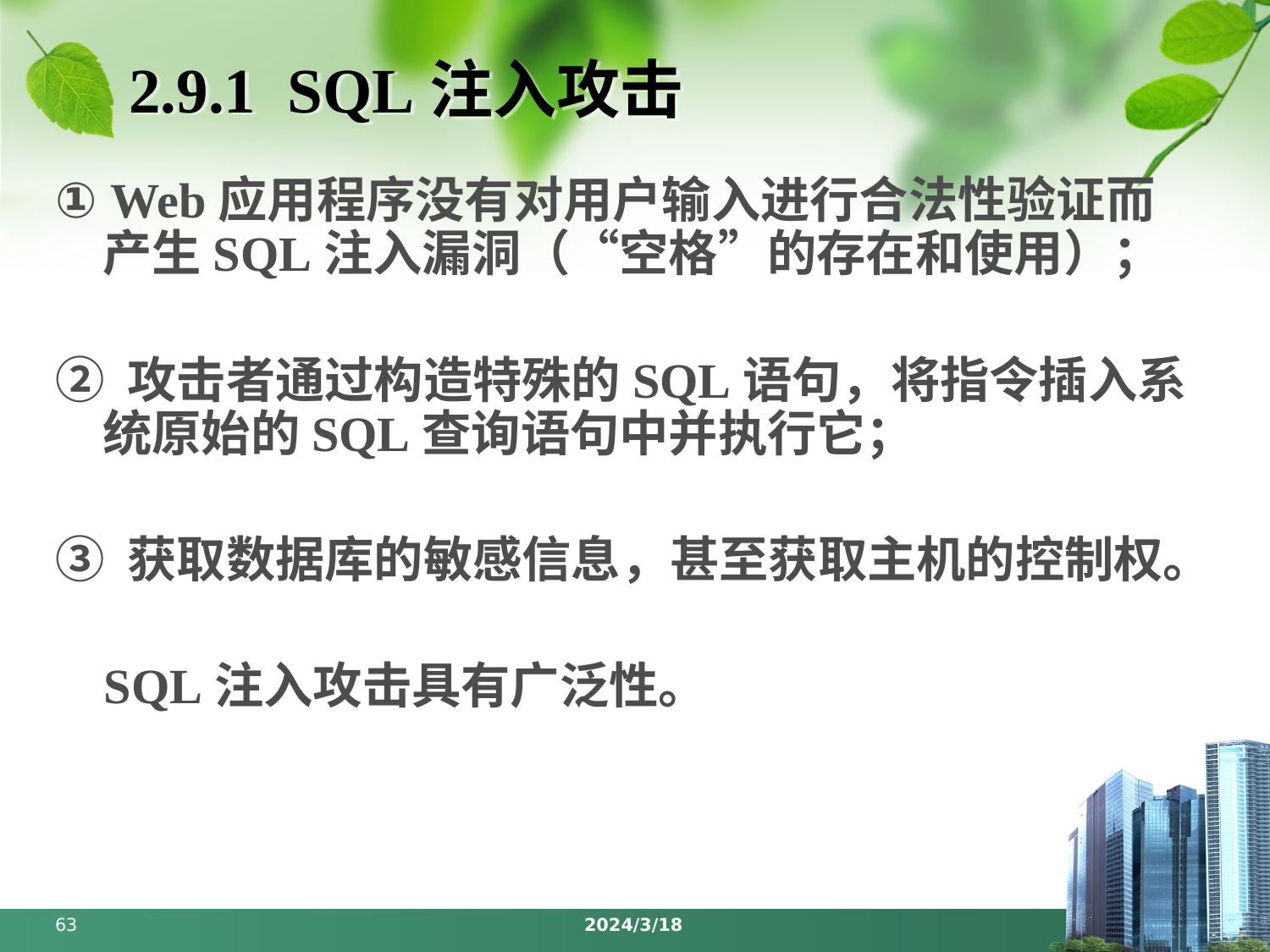

# 2.9.1  SQL注入攻击
① Web应用程序没有对用户输入进行合法性验证而产生SQL注入漏洞（“空格”的存在和使用）；

② 攻击者通过构造特殊的SQL语句，将指令插入系统原始的SQL查询语句中并执行它；

③ 获取数据库的敏感信息，甚至获取主机的控制权。

    SQL注入攻击具有广泛性。
63
2024/3/18